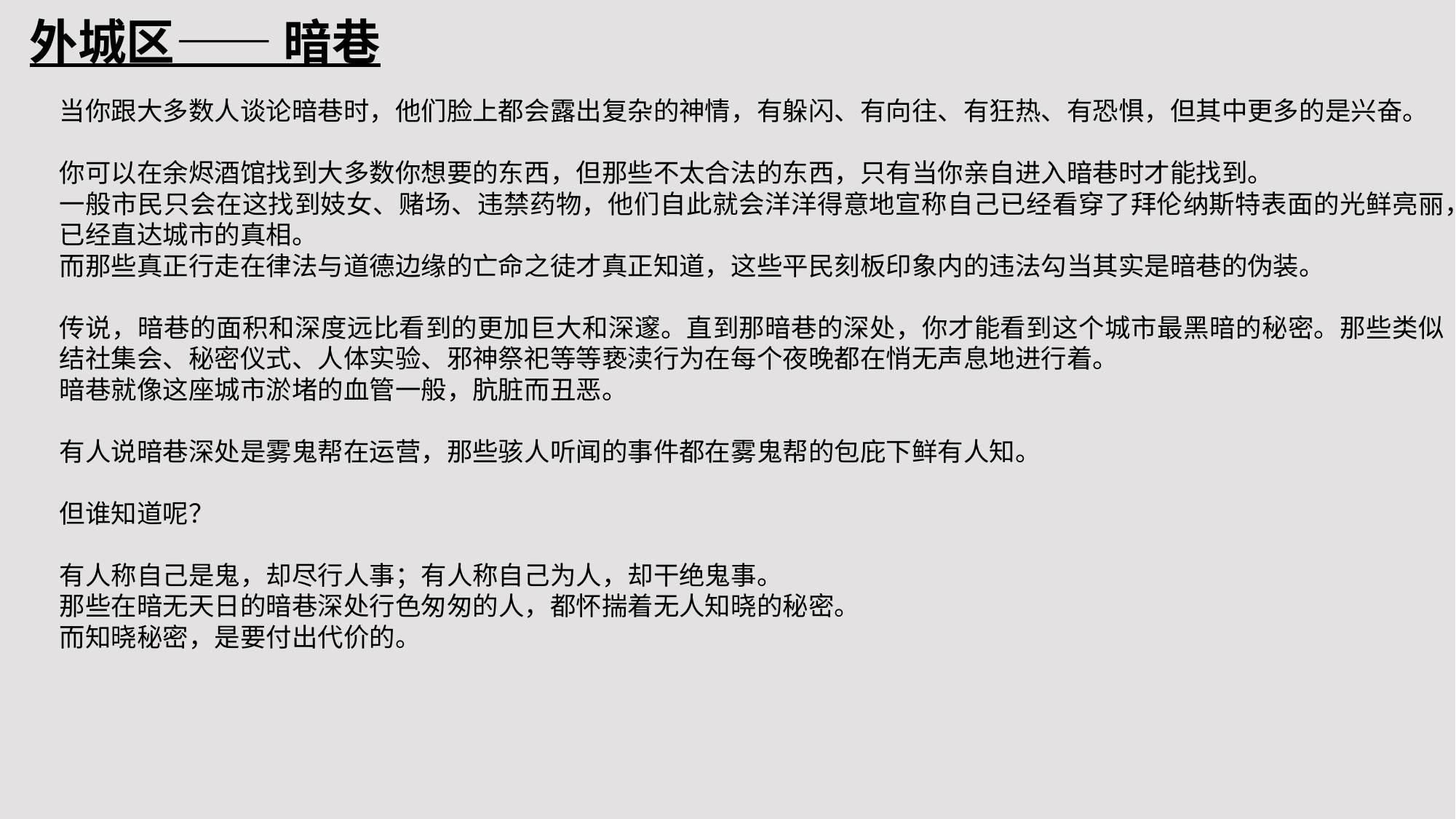

外城区—— 暗巷
当你跟大多数人谈论暗巷时，他们脸上都会露出复杂的神情，有躲闪、有向往、有狂热、有恐惧，但其中更多的是兴奋。

你可以在余烬酒馆找到大多数你想要的东西，但那些不太合法的东西，只有当你亲自进入暗巷时才能找到。
一般市民只会在这找到妓女、赌场、违禁药物，他们自此就会洋洋得意地宣称自己已经看穿了拜伦纳斯特表面的光鲜亮丽，已经直达城市的真相。
而那些真正行走在律法与道德边缘的亡命之徒才真正知道，这些平民刻板印象内的违法勾当其实是暗巷的伪装。

传说，暗巷的面积和深度远比看到的更加巨大和深邃。直到那暗巷的深处，你才能看到这个城市最黑暗的秘密。那些类似结社集会、秘密仪式、人体实验、邪神祭祀等等亵渎行为在每个夜晚都在悄无声息地进行着。
暗巷就像这座城市淤堵的血管一般，肮脏而丑恶。

有人说暗巷深处是雾鬼帮在运营，那些骇人听闻的事件都在雾鬼帮的包庇下鲜有人知。

但谁知道呢？

有人称自己是鬼，却尽行人事；有人称自己为人，却干绝鬼事。
那些在暗无天日的暗巷深处行色匆匆的人，都怀揣着无人知晓的秘密。
而知晓秘密，是要付出代价的。